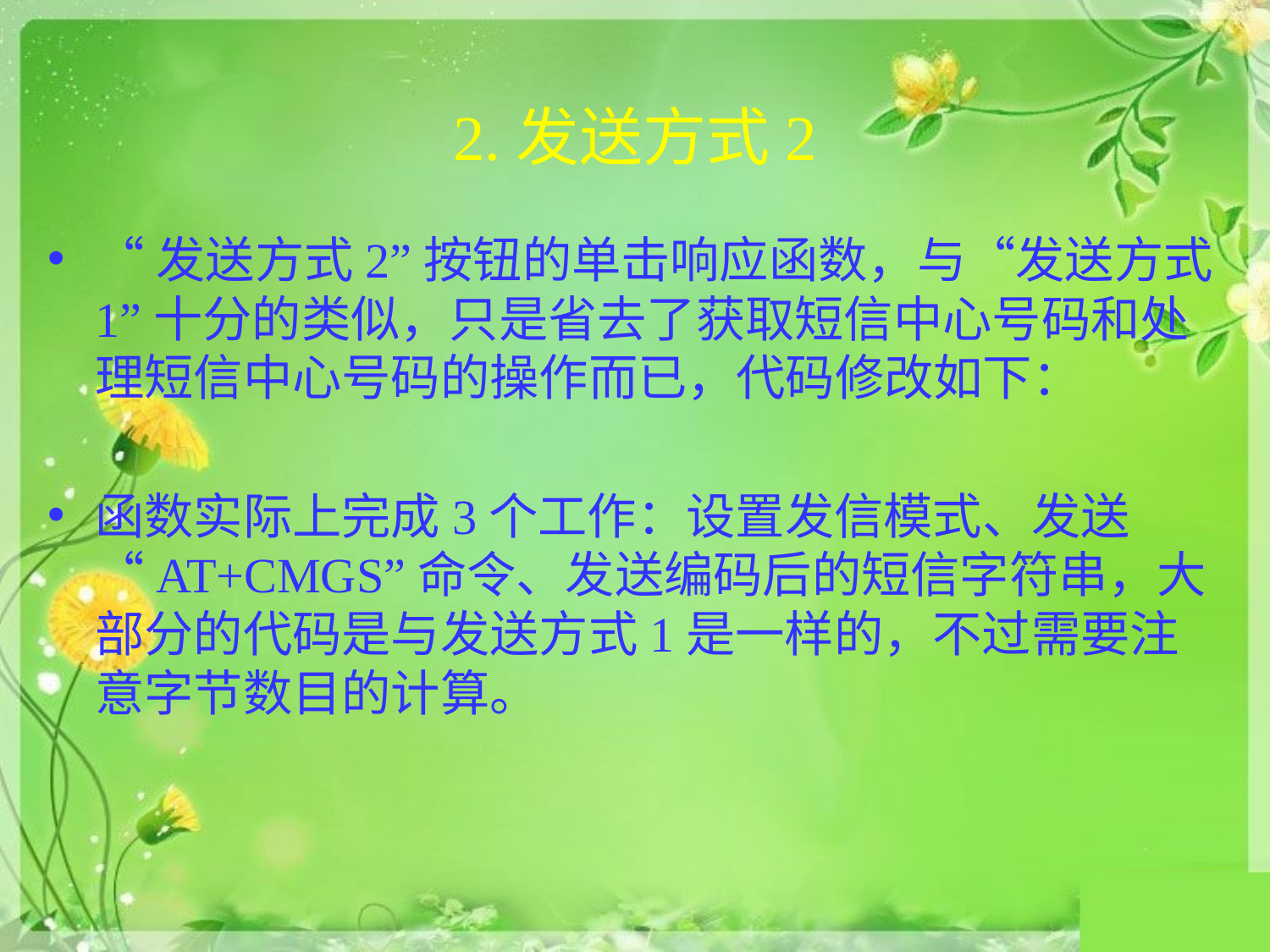

# 2.发送方式2
“发送方式2”按钮的单击响应函数，与“发送方式1”十分的类似，只是省去了获取短信中心号码和处理短信中心号码的操作而已，代码修改如下：

函数实际上完成3个工作：设置发信模式、发送“AT+CMGS”命令、发送编码后的短信字符串，大部分的代码是与发送方式1是一样的，不过需要注意字节数目的计算。